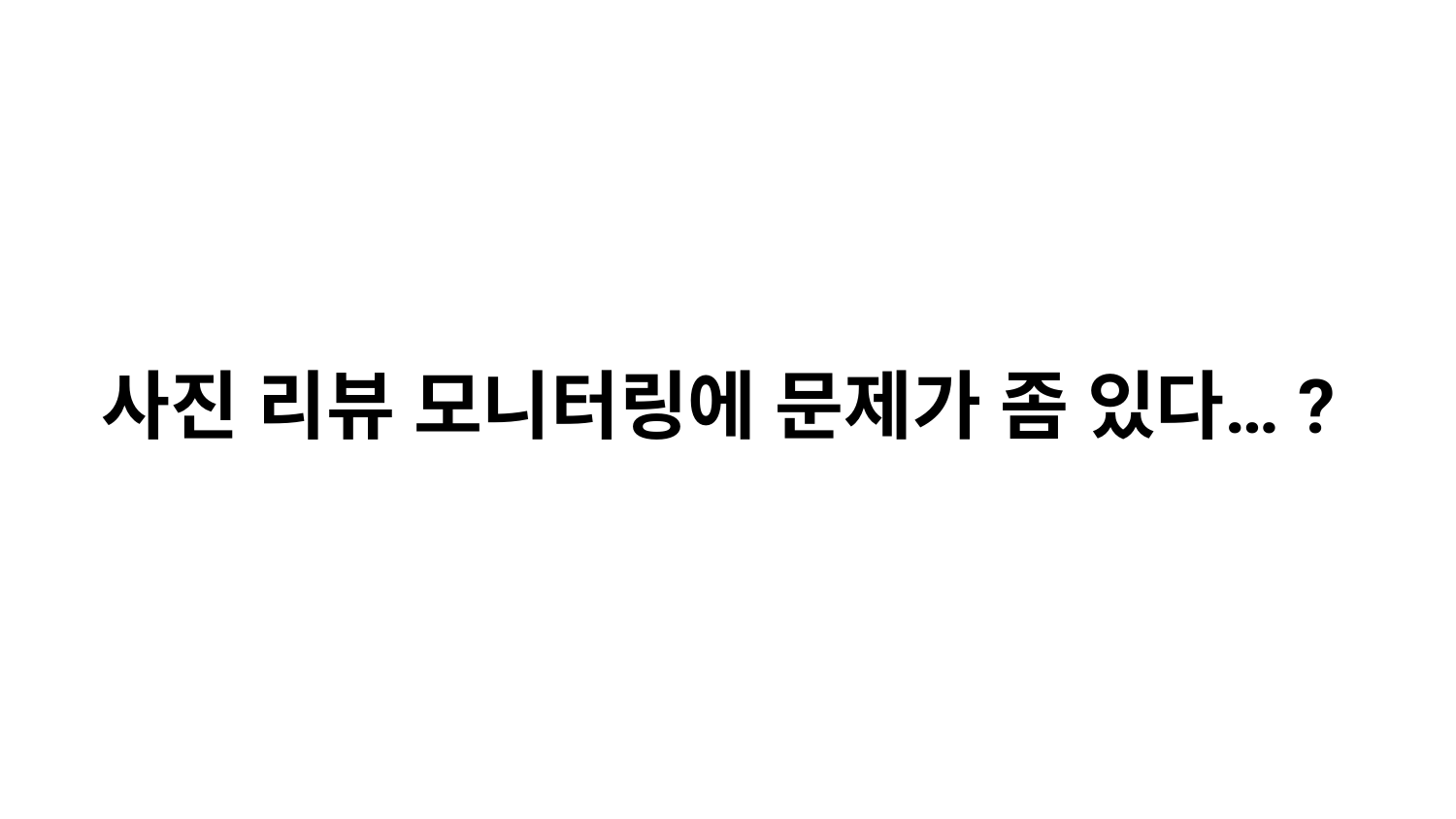

# 사진 리뷰 모니터링에 문제가 좀 있다…?